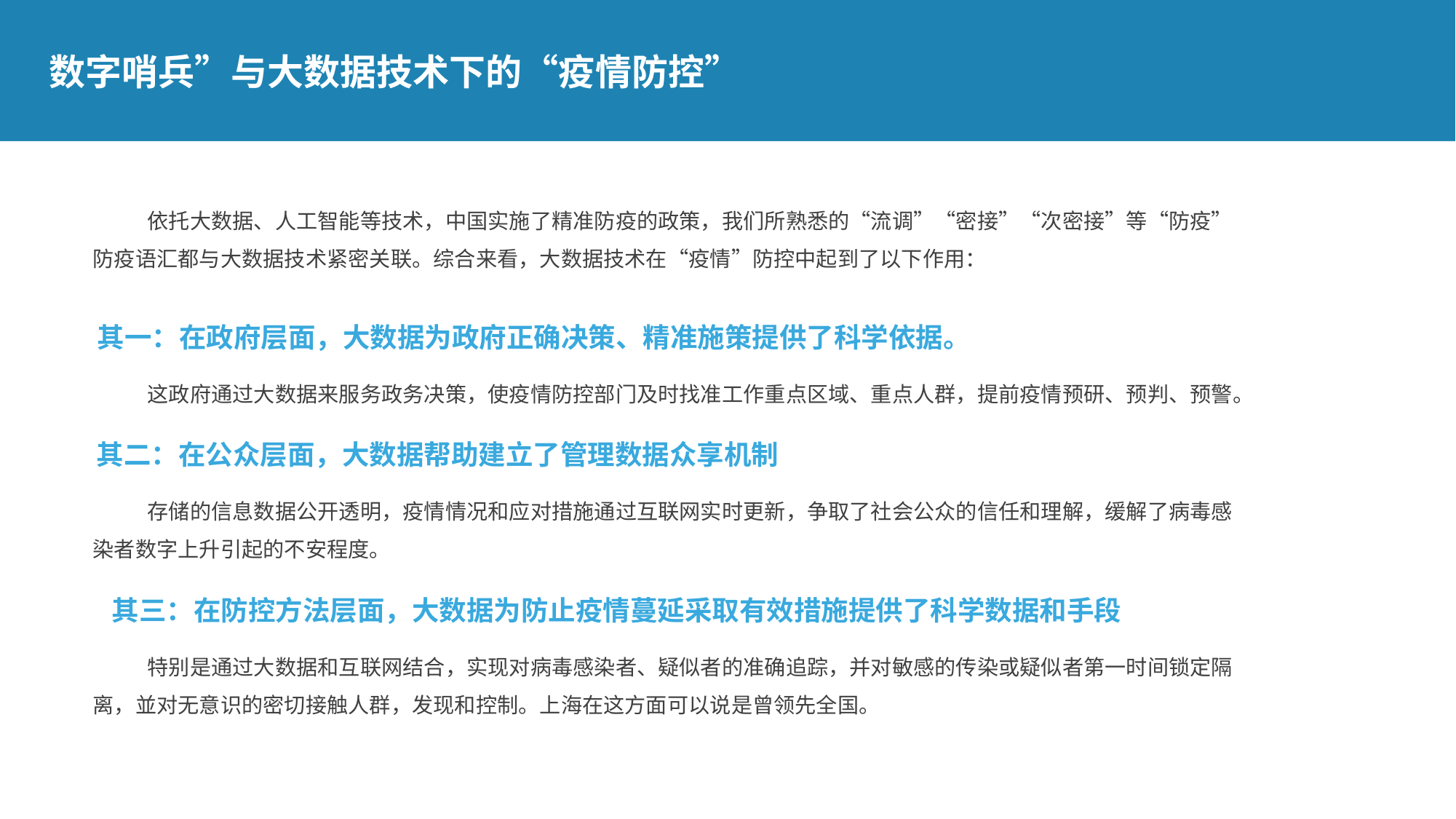

数字哨兵”与大数据技术下的“疫情防控”
依托大数据、人工智能等技术，中国实施了精准防疫的政策，我们所熟悉的“流调”“密接”“次密接”等“防疫”防疫语汇都与大数据技术紧密关联。综合来看，大数据技术在“疫情”防控中起到了以下作用：
其一：在政府层面，大数据为政府正确决策、精准施策提供了科学依据。
这政府通过大数据来服务政务决策，使疫情防控部门及时找准工作重点区域、重点人群，提前疫情预研、预判、预警。
其二：在公众层面，大数据帮助建立了管理数据众享机制
存储的信息数据公开透明，疫情情况和应对措施通过互联网实时更新，争取了社会公众的信任和理解，缓解了病毒感染者数字上升引起的不安程度。
其三：在防控方法层面，大数据为防止疫情蔓延采取有效措施提供了科学数据和手段
特别是通过大数据和互联网结合，实现对病毒感染者、疑似者的准确追踪，并对敏感的传染或疑似者第一时间锁定隔离，並对无意识的密切接触人群，发现和控制。上海在这方面可以说是曾领先全国。